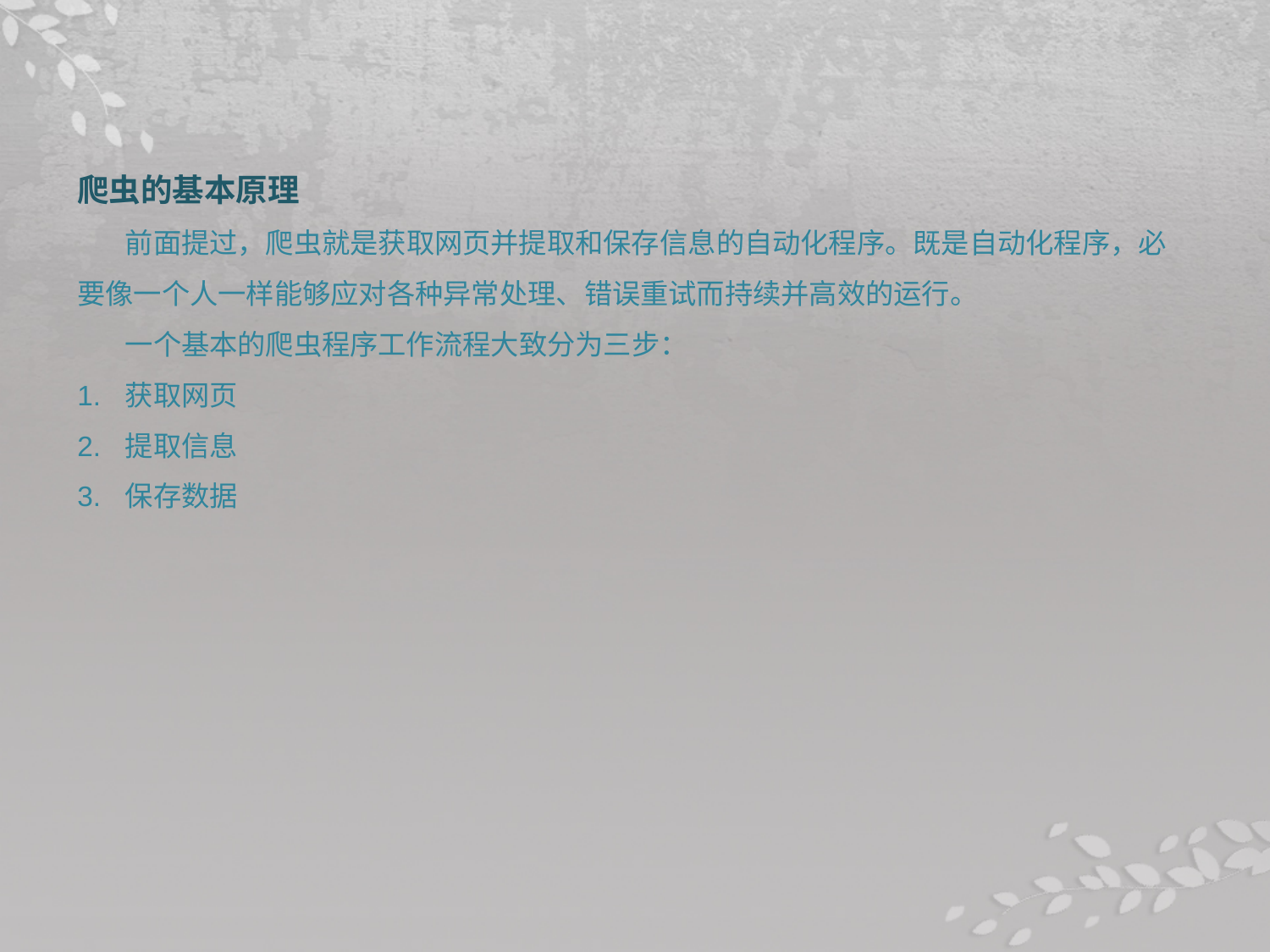

爬虫的基本原理
前面提过，爬虫就是获取网页并提取和保存信息的自动化程序。既是自动化程序，必要像一个人一样能够应对各种异常处理、错误重试而持续并高效的运行。
一个基本的爬虫程序工作流程大致分为三步：
获取网页
提取信息
保存数据